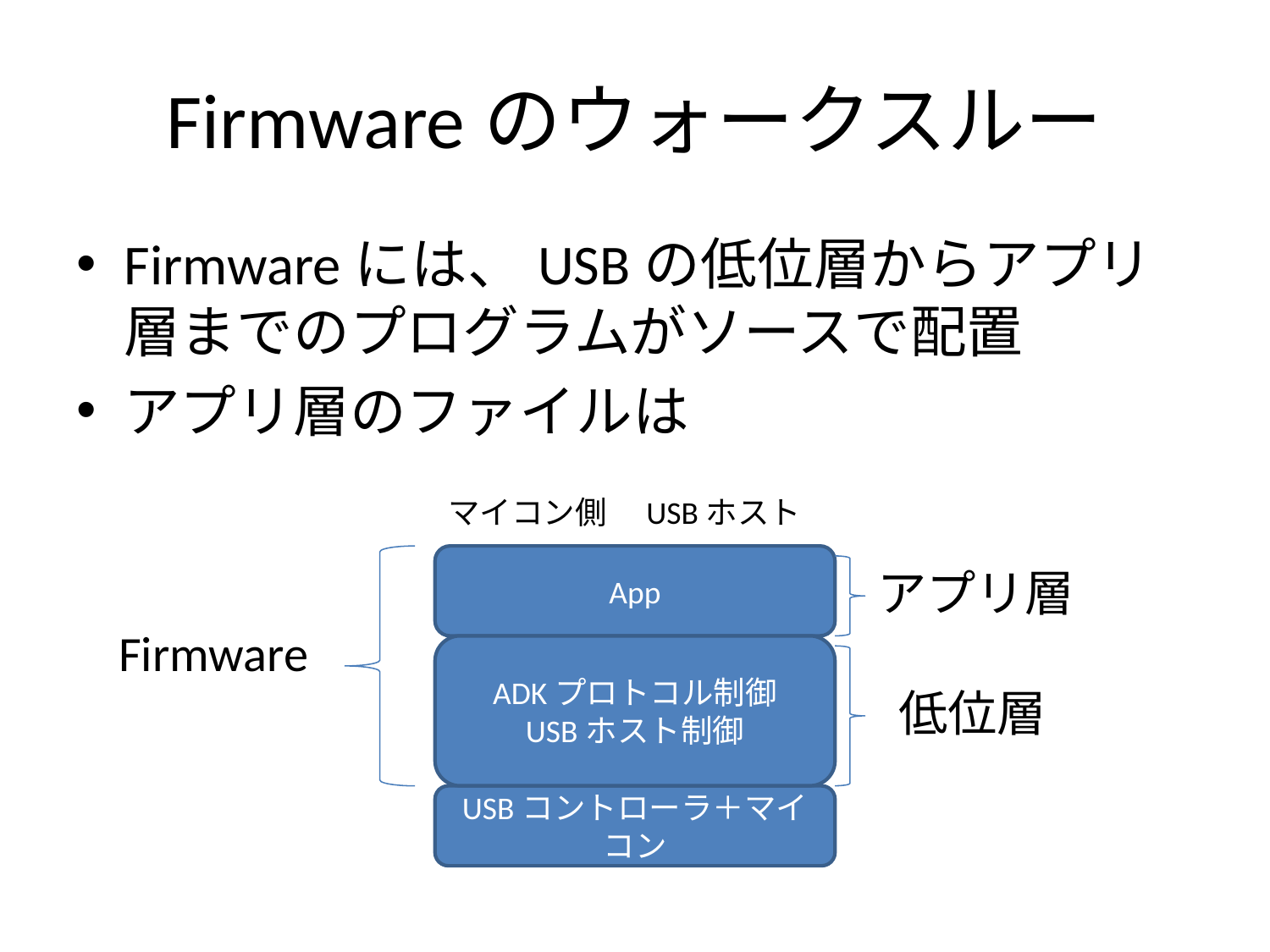

# Firmwareのウォークスルー
Firmwareには、USBの低位層からアプリ層までのプログラムがソースで配置
アプリ層のファイルは

マイコン側　USBホスト

App

アプリ層
Firmware
ADKプロトコル制御
USBホスト制御

低位層
USBコントローラ＋マイコン